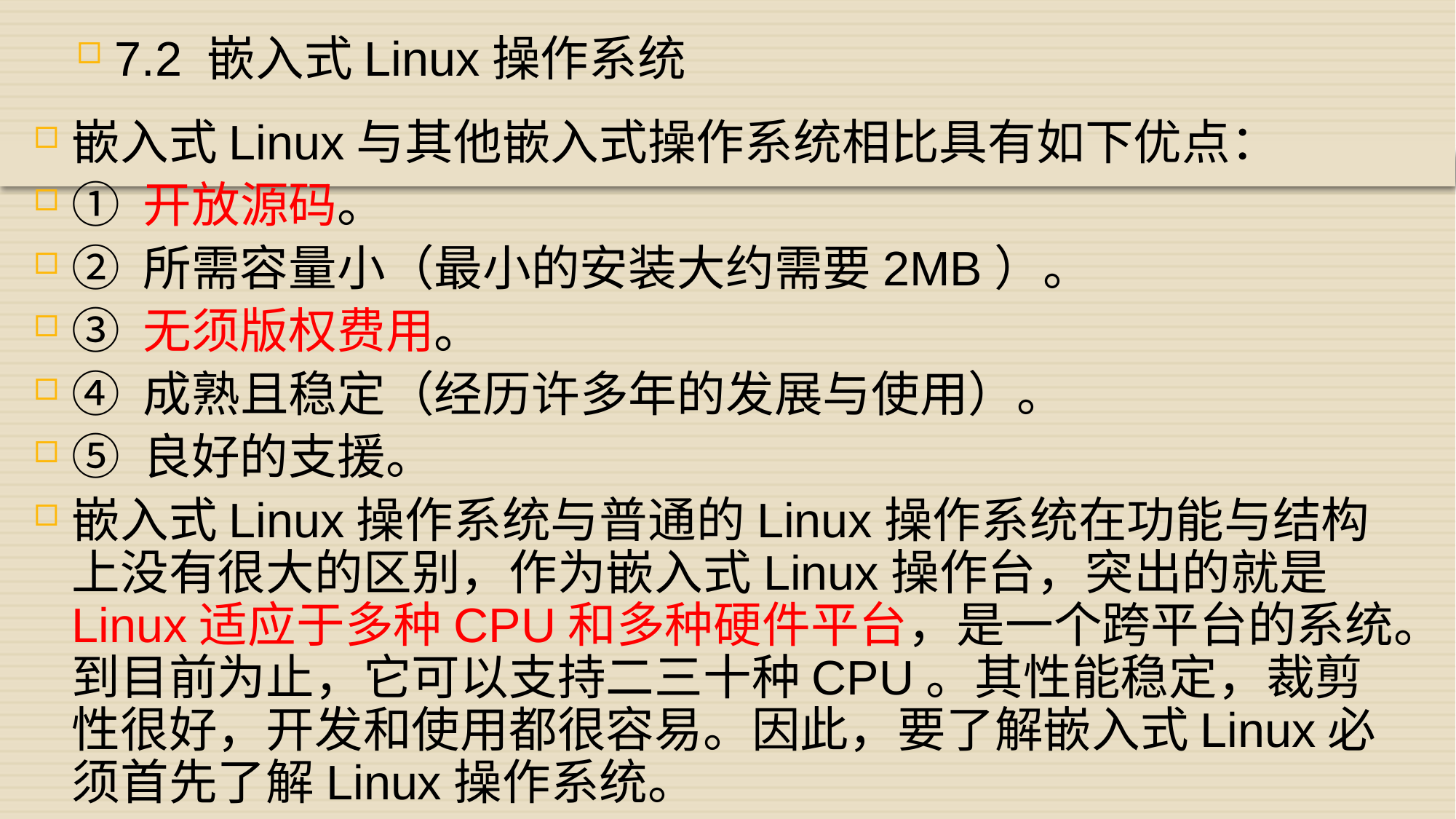

7.2 嵌入式Linux操作系统
嵌入式Linux与其他嵌入式操作系统相比具有如下优点：
① 开放源码。
② 所需容量小（最小的安装大约需要2MB）。
③ 无须版权费用。
④ 成熟且稳定（经历许多年的发展与使用）。
⑤ 良好的支援。
嵌入式Linux操作系统与普通的Linux操作系统在功能与结构上没有很大的区别，作为嵌入式Linux操作台，突出的就是Linux适应于多种CPU和多种硬件平台，是一个跨平台的系统。到目前为止，它可以支持二三十种CPU。其性能稳定，裁剪性很好，开发和使用都很容易。因此，要了解嵌入式Linux必须首先了解Linux操作系统。